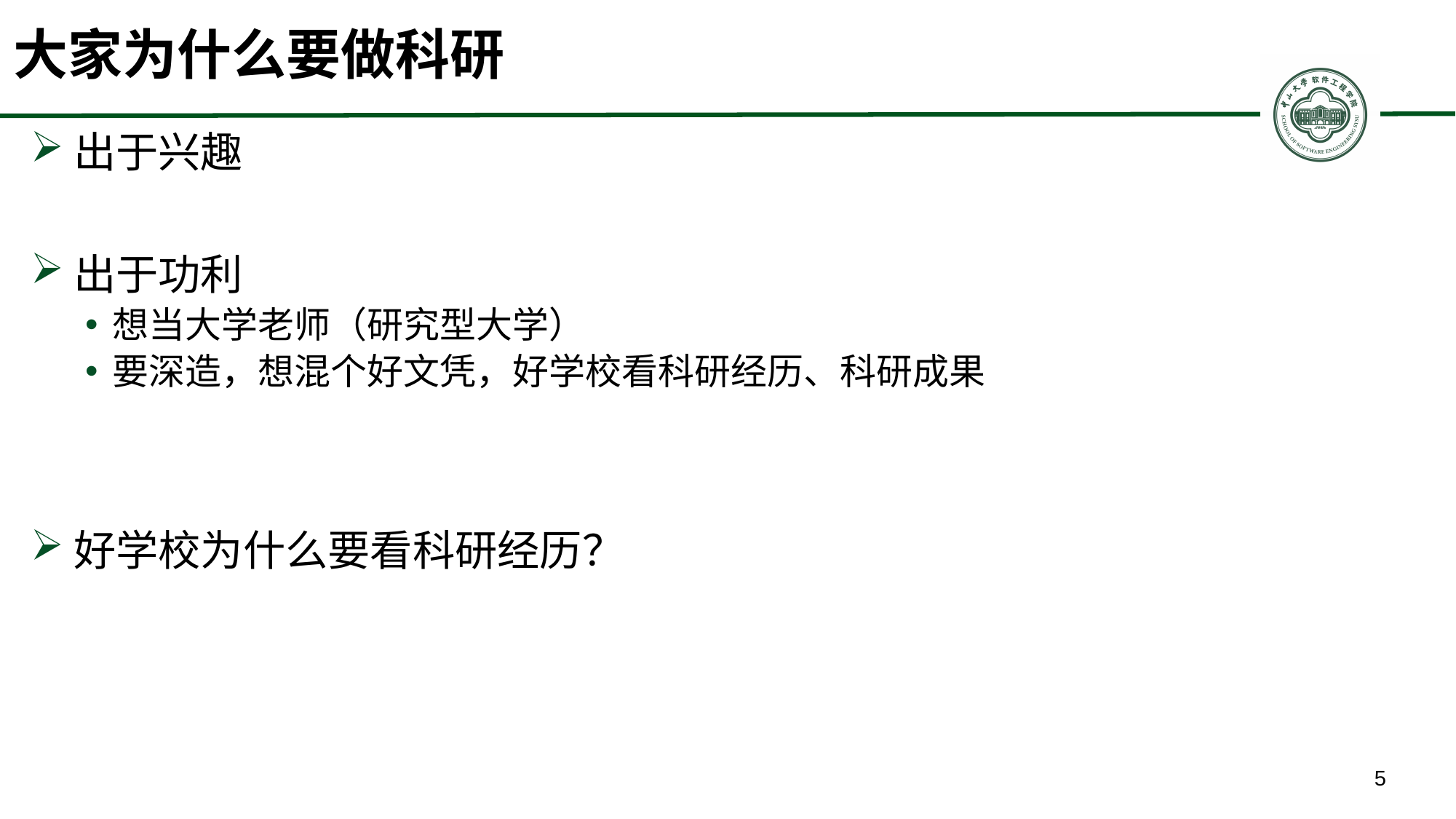

# 大家为什么要做科研
出于兴趣

出于功利
想当大学老师（研究型大学）
要深造，想混个好文凭，好学校看科研经历、科研成果

好学校为什么要看科研经历？

5